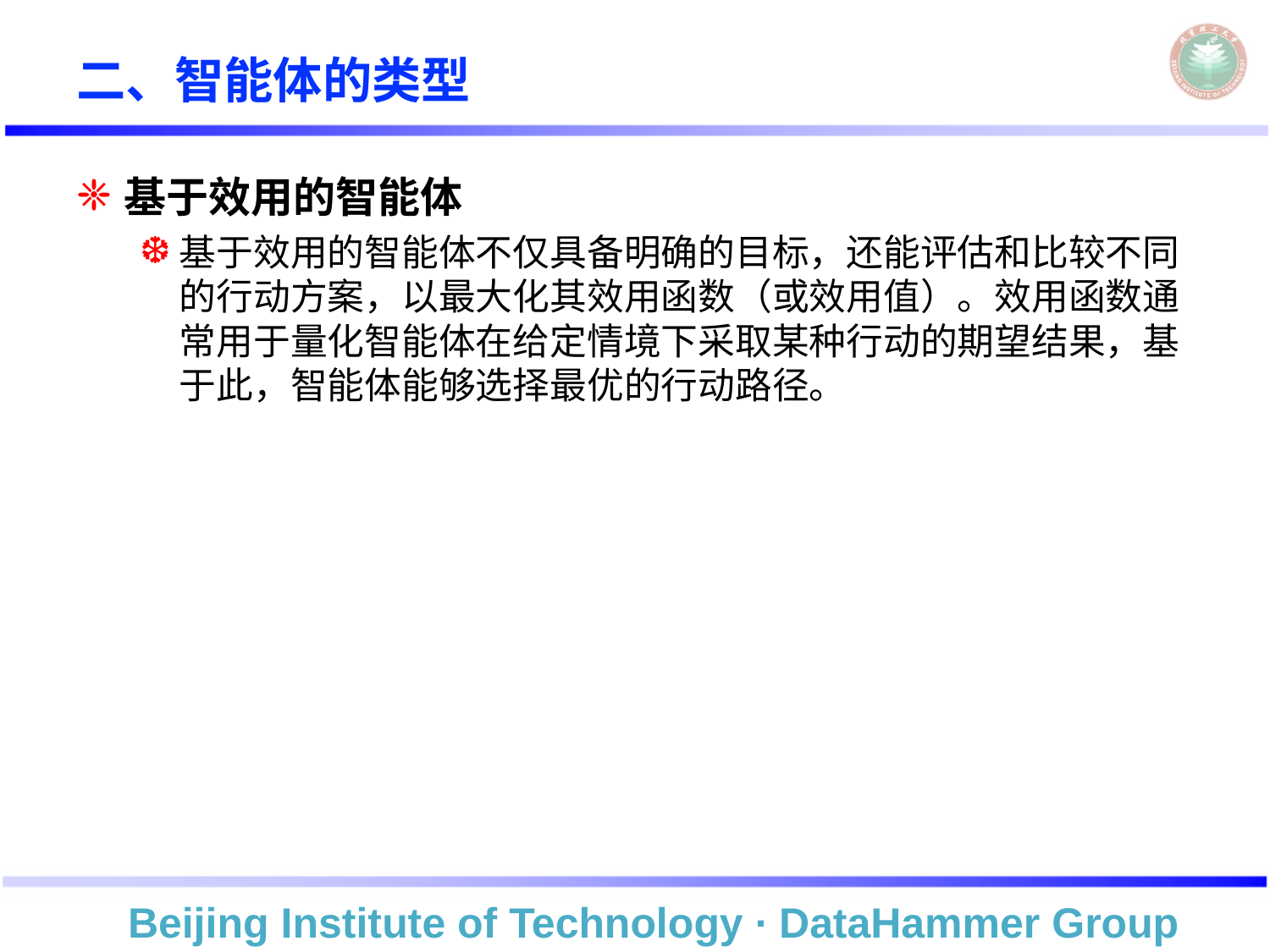

# 二、智能体的类型
基于效用的智能体
基于效用的智能体不仅具备明确的目标，还能评估和比较不同的行动方案，以最大化其效用函数（或效用值）。效用函数通常用于量化智能体在给定情境下采取某种行动的期望结果，基于此，智能体能够选择最优的行动路径。